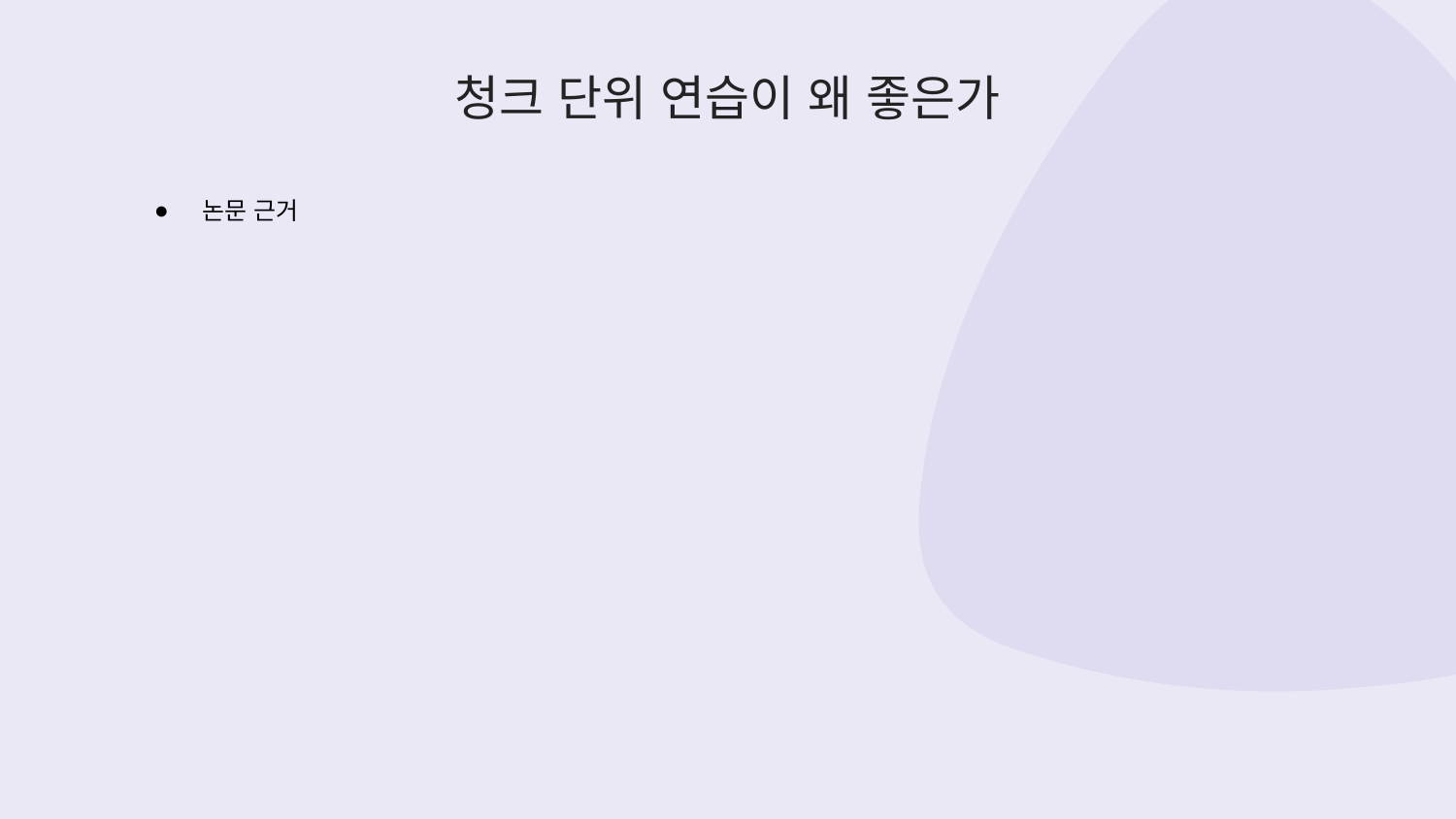

# 청크 단위 연습이 왜 좋은가
논문 근거